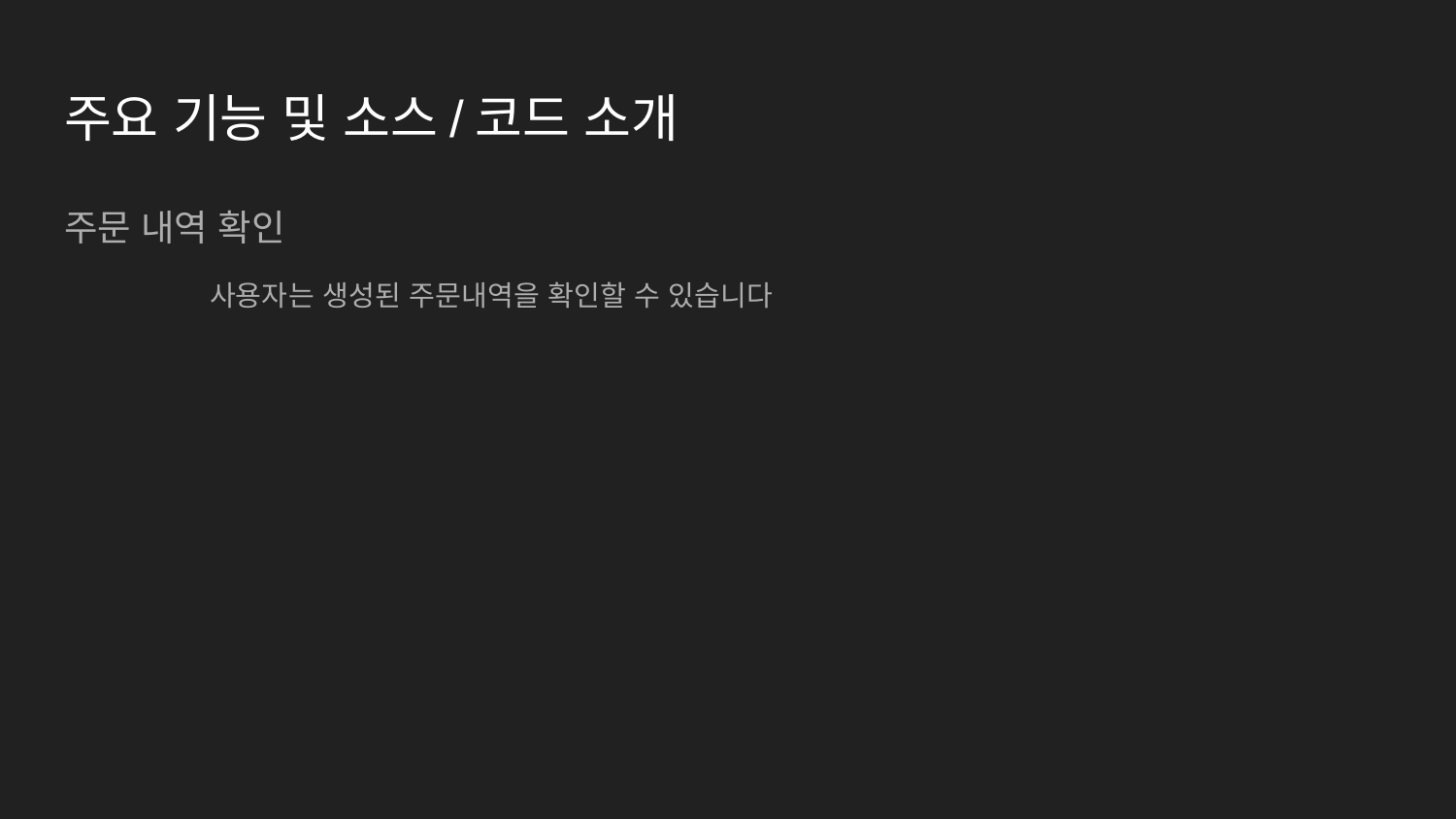

# 주요 기능 및 소스/코드 소개
주문 내역 확인
	사용자는 생성된 주문내역을 확인할 수 있습니다